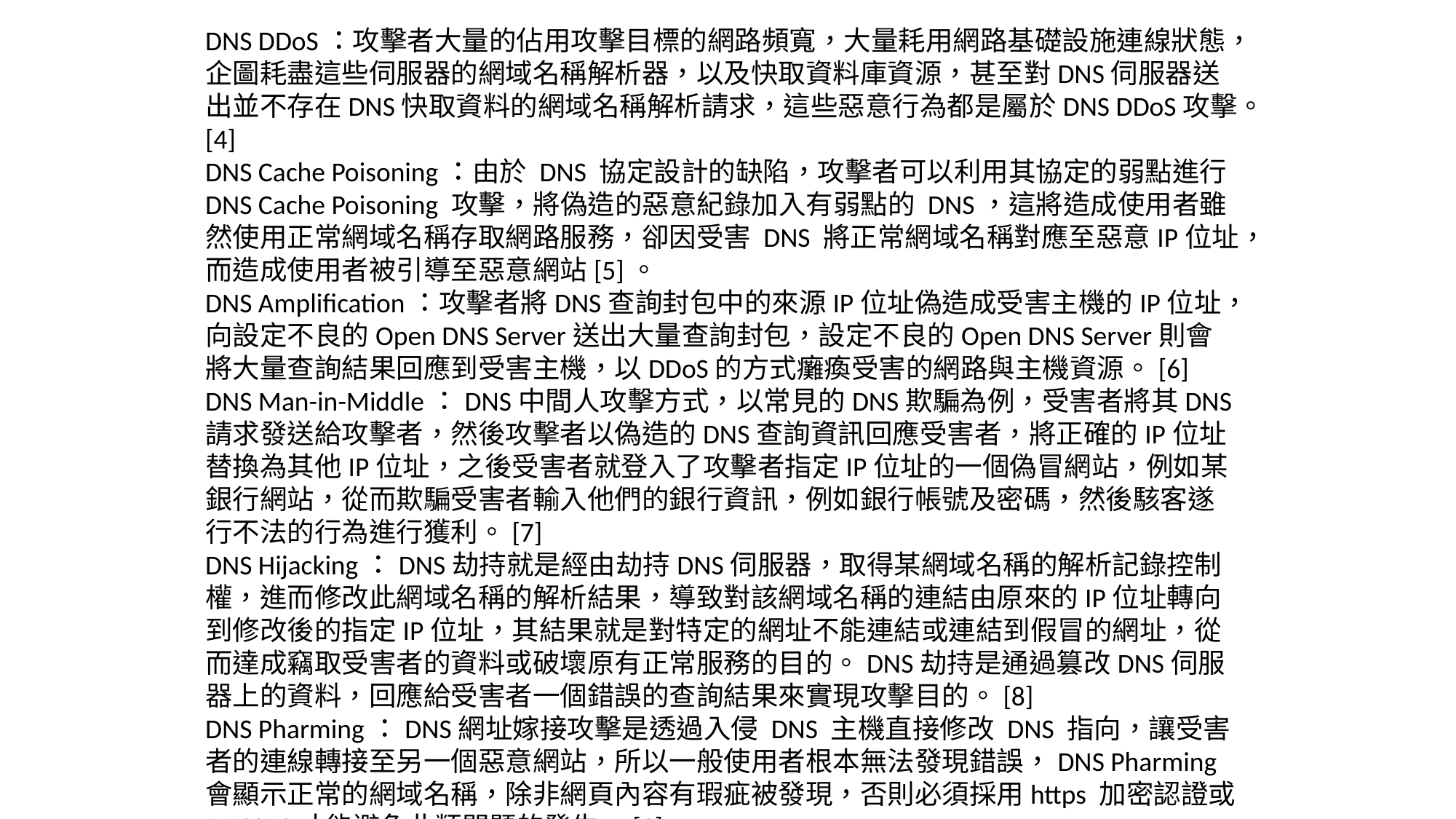

DNS DDoS：攻擊者大量的佔用攻擊目標的網路頻寬，大量耗用網路基礎設施連線狀態，企圖耗盡這些伺服器的網域名稱解析器，以及快取資料庫資源，甚至對DNS伺服器送出並不存在DNS快取資料的網域名稱解析請求，這些惡意行為都是屬於DNS DDoS攻擊。[4]
DNS Cache Poisoning：由於 DNS 協定設計的缺陷，攻擊者可以利用其協定的弱點進行DNS Cache Poisoning 攻擊，將偽造的惡意紀錄加入有弱點的 DNS，這將造成使用者雖然使用正常網域名稱存取網路服務，卻因受害 DNS 將正常網域名稱對應至惡意IP位址，而造成使用者被引導至惡意網站[5]。
DNS Amplification：攻擊者將DNS查詢封包中的來源IP位址偽造成受害主機的IP位址，向設定不良的Open DNS Server送出大量查詢封包，設定不良的Open DNS Server則會將大量查詢結果回應到受害主機，以DDoS的方式癱瘓受害的網路與主機資源。[6]
DNS Man-in-Middle：DNS中間人攻擊方式，以常見的DNS欺騙為例，受害者將其DNS請求發送給攻擊者，然後攻擊者以偽造的DNS查詢資訊回應受害者，將正確的IP位址替換為其他IP位址，之後受害者就登入了攻擊者指定IP位址的一個偽冒網站，例如某銀行網站，從而欺騙受害者輸入他們的銀行資訊，例如銀行帳號及密碼，然後駭客遂行不法的行為進行獲利。[7]
DNS Hijacking：DNS劫持就是經由劫持DNS伺服器，取得某網域名稱的解析記錄控制權，進而修改此網域名稱的解析結果，導致對該網域名稱的連結由原來的IP位址轉向到修改後的指定IP位址，其結果就是對特定的網址不能連結或連結到假冒的網址，從而達成竊取受害者的資料或破壞原有正常服務的目的。DNS劫持是通過篡改DNS伺服器上的資料，回應給受害者一個錯誤的查詢結果來實現攻擊目的。[8]
DNS Pharming：DNS網址嫁接攻擊是透過入侵 DNS 主機直接修改 DNS 指向，讓受害者的連線轉接至另一個惡意網站，所以一般使用者根本無法發現錯誤，DNS Pharming會顯示正常的網域名稱，除非網頁內容有瑕疵被發現，否則必須採用https 加密認證或 DNSSEC才能避免此類問題的發生。[9]
DNS Tunneling：DNS Tunneling是隱蔽通道的一種，經由將其他通信協定封裝在DNS通信協定中傳輸，以突破企業安全機制的限制而完成非法通訊的過程。因為在網際網路的DNS是一個必不可少的基礎服務，所以大部分企業的防火牆和入侵檢測系統很少會過濾DNS流量，這就給DNS作為一種隱蔽通道提供了條件，從而可以利用它實現例如遠端控制，資料傳輸作業。現在越來越多的研究證明DNS Tunneling也經常在殭屍網路和APT攻擊中扮演著重要的角色。[10]
DNS Based Exploits：DNS漏洞攻擊是針對DNS軟體本身的漏洞進行攻擊。